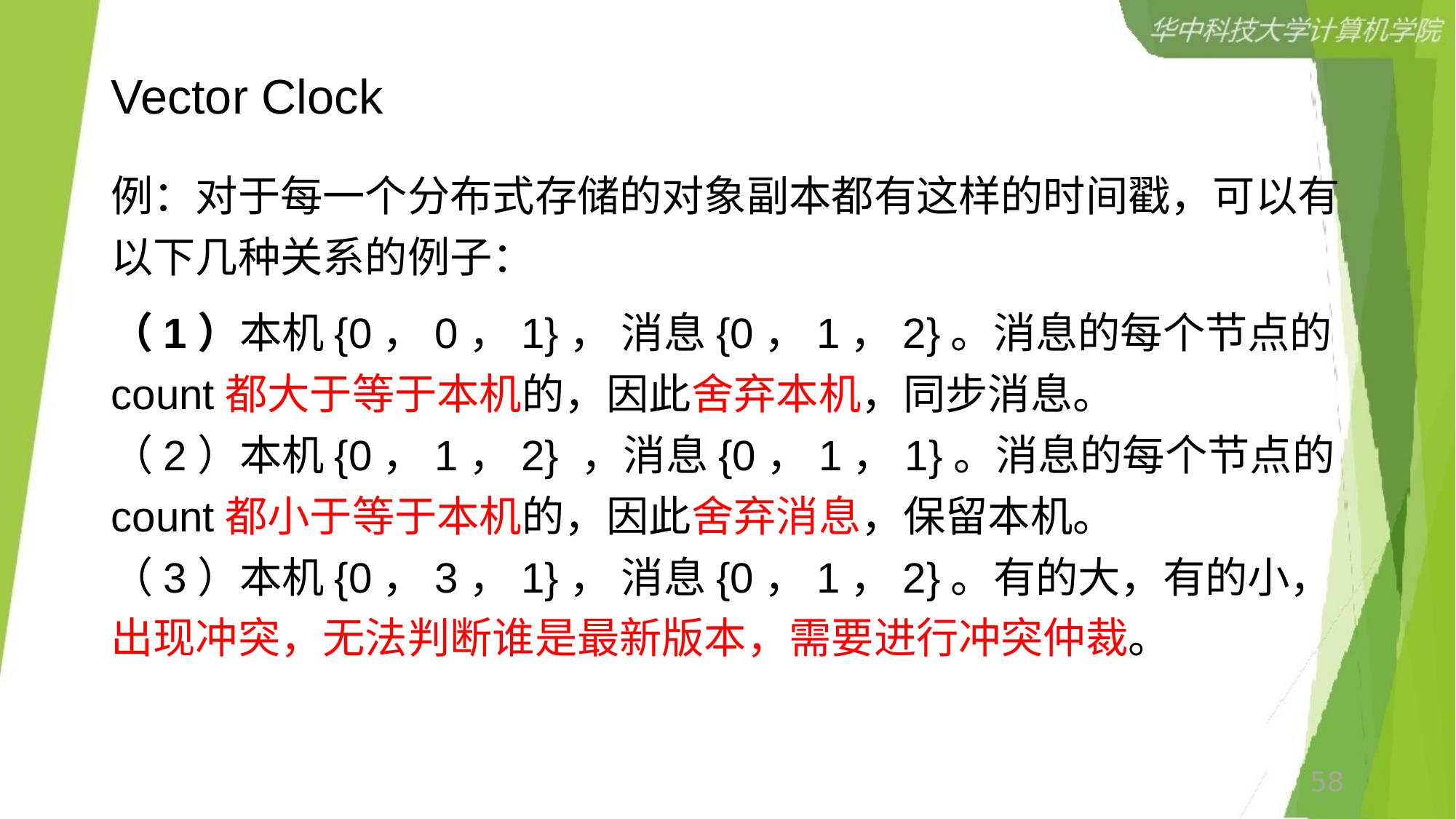

# Vector Clock
例：对于每一个分布式存储的对象副本都有这样的时间戳，可以有以下几种关系的例子：
（1）本机{0，0，1}， 消息{0，1，2}。消息的每个节点的count都大于等于本机的，因此舍弃本机，同步消息。
（2）本机{0，1，2} ，消息{0，1，1}。消息的每个节点的count都小于等于本机的，因此舍弃消息，保留本机。
（3）本机{0，3，1}， 消息{0，1，2}。有的大，有的小，出现冲突，无法判断谁是最新版本，需要进行冲突仲裁。
58